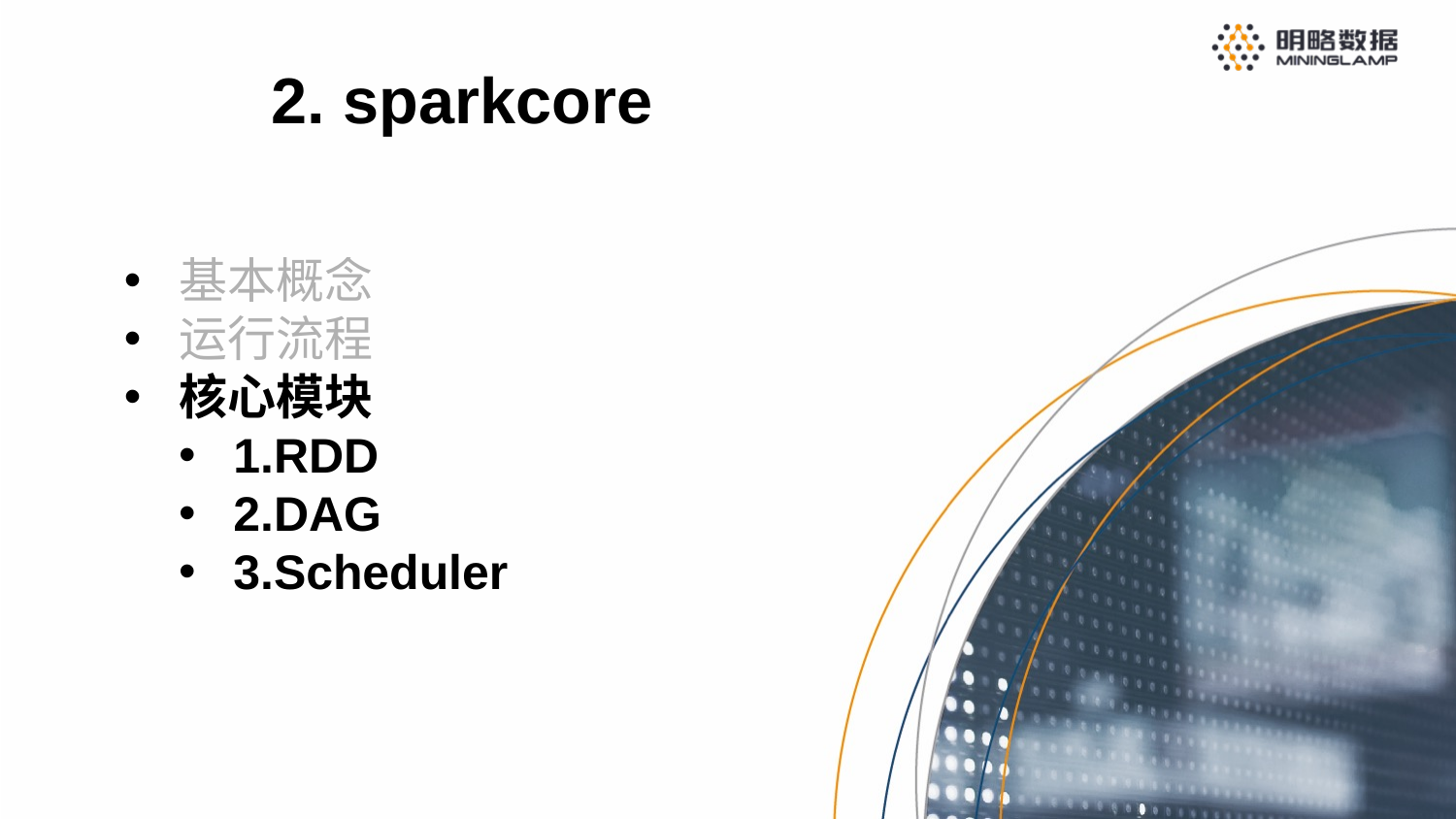

2. sparkcore
基本概念
运行流程
核心模块
1.RDD
2.DAG
3.Scheduler